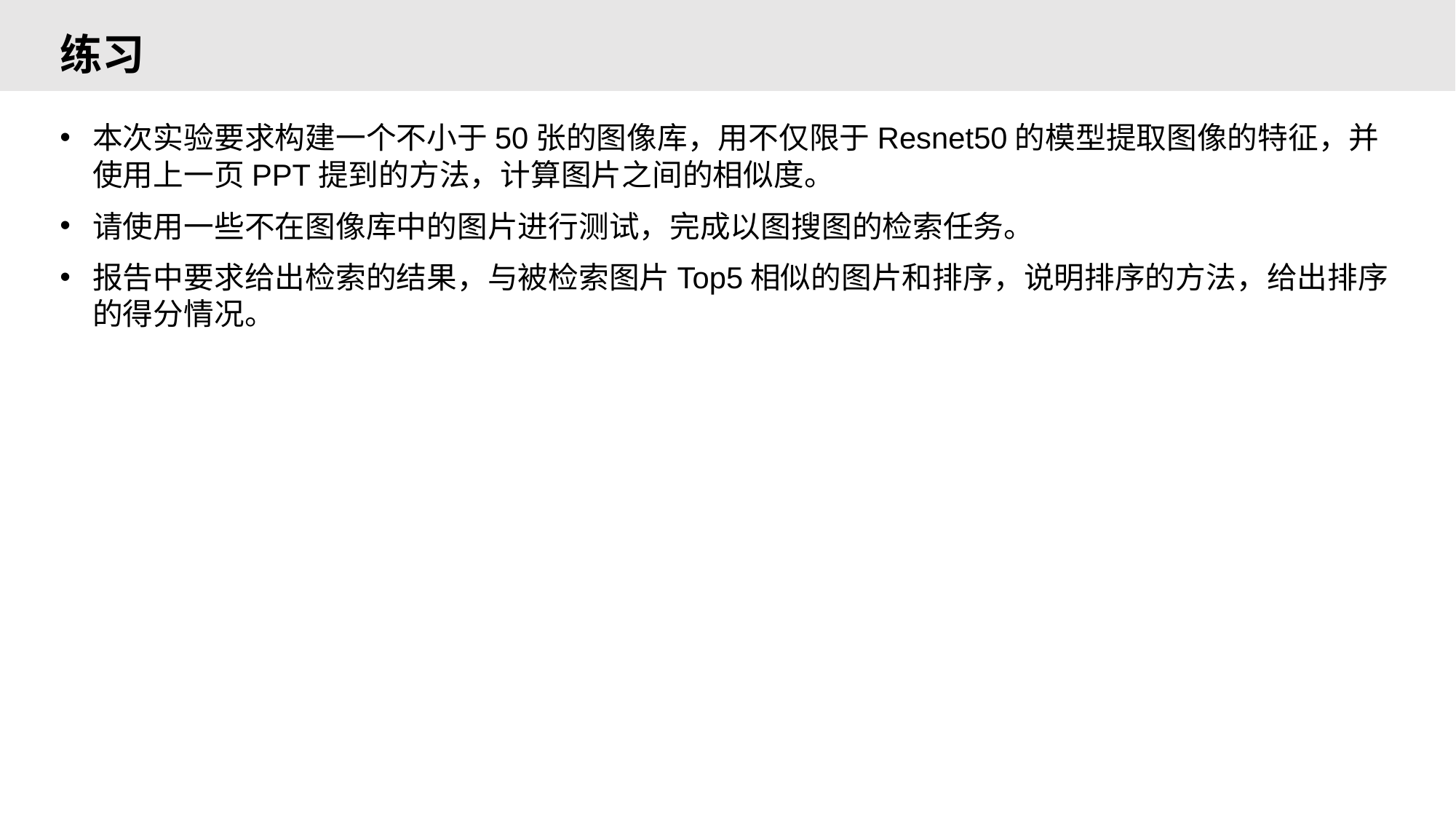

# 练习
本次实验要求构建一个不小于50张的图像库，用不仅限于Resnet50的模型提取图像的特征，并使用上一页PPT提到的方法，计算图片之间的相似度。
请使用一些不在图像库中的图片进行测试，完成以图搜图的检索任务。
报告中要求给出检索的结果，与被检索图片Top5相似的图片和排序，说明排序的方法，给出排序的得分情况。

25